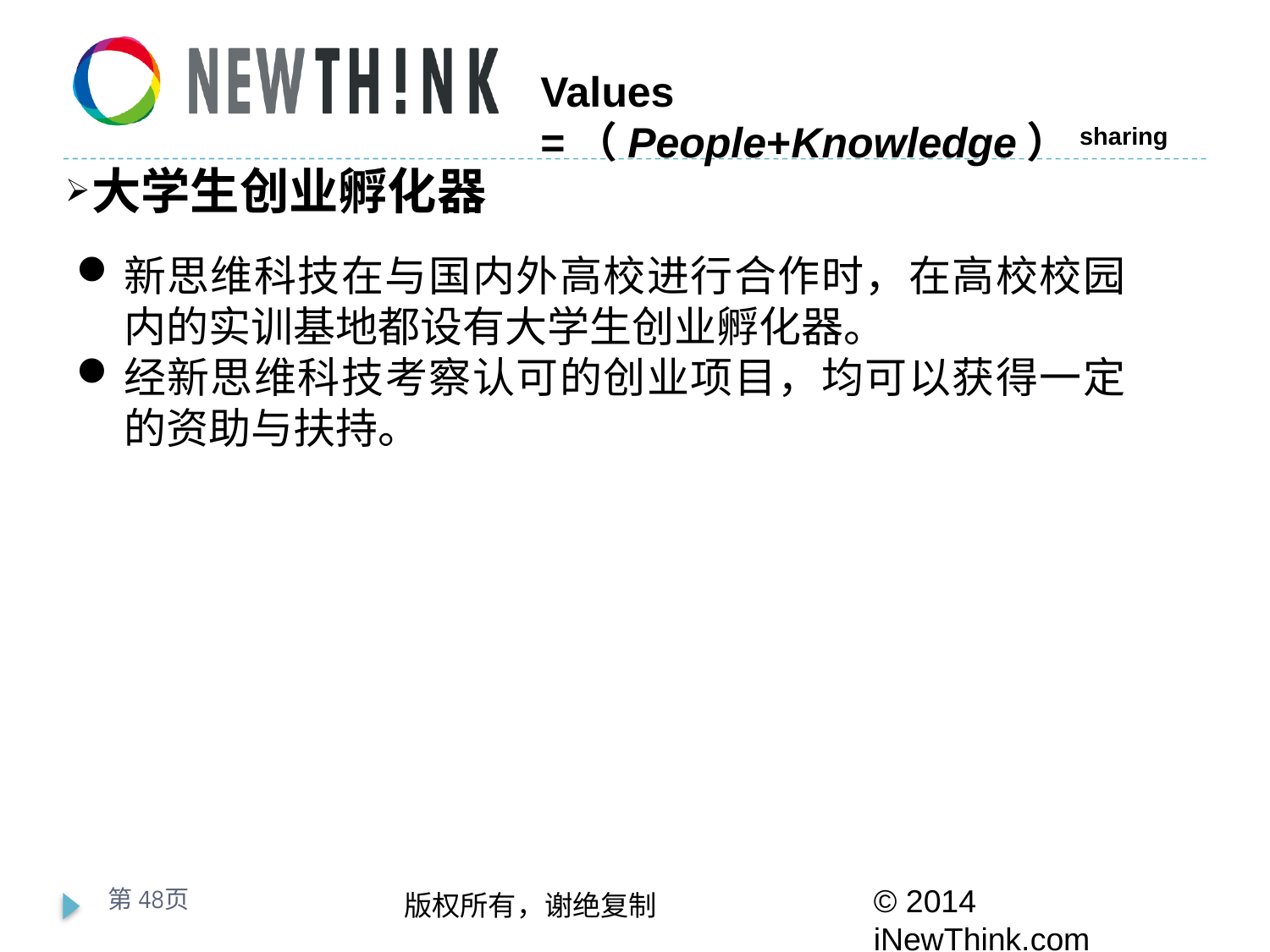

大学生创业孵化器
新思维科技在与国内外高校进行合作时，在高校校园内的实训基地都设有大学生创业孵化器。
经新思维科技考察认可的创业项目，均可以获得一定的资助与扶持。
第48页